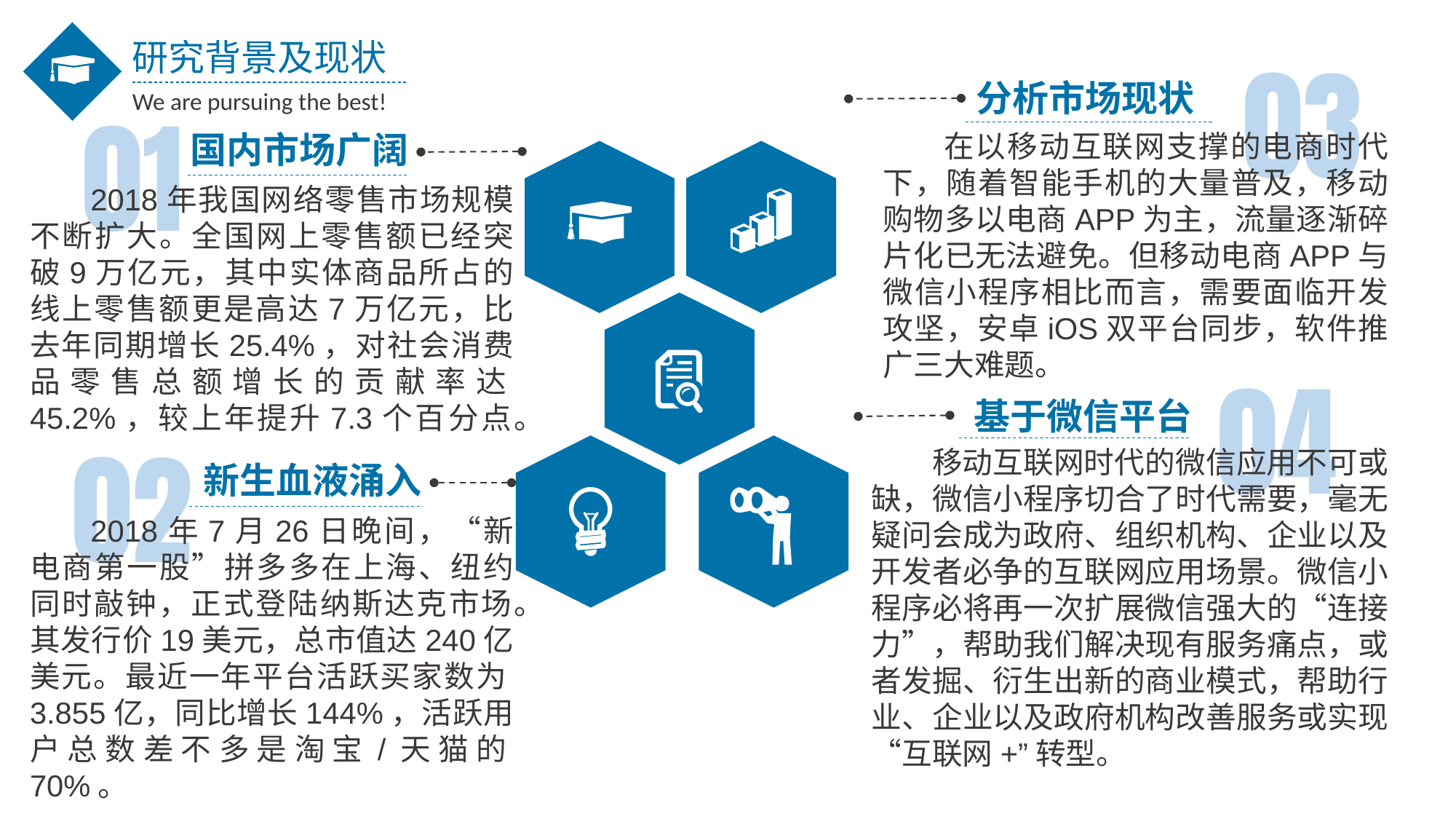

研究背景及现状

We are pursuing the best!
03
分析市场现状
在以移动互联网支撑的电商时代下，随着智能手机的大量普及，移动购物多以电商APP为主，流量逐渐碎片化已无法避免。但移动电商APP与微信小程序相比而言，需要面临开发攻坚，安卓iOS双平台同步，软件推广三大难题。
01
国内市场广阔
2018年我国网络零售市场规模不断扩大。全国网上零售额已经突破9万亿元，其中实体商品所占的线上零售额更是高达7万亿元，比去年同期增长25.4%，对社会消费品零售总额增长的贡献率达45.2%，较上年提升7.3个百分点。

04
基于微信平台
移动互联网时代的微信应用不可或缺，微信小程序切合了时代需要，毫无疑问会成为政府、组织机构、企业以及开发者必争的互联网应用场景。微信小程序必将再一次扩展微信强大的“连接力”，帮助我们解决现有服务痛点，或者发掘、衍生出新的商业模式，帮助行业、企业以及政府机构改善服务或实现“互联网+”转型。

02
新生血液涌入
2018年7月26日晚间，“新电商第一股”拼多多在上海、纽约同时敲钟，正式登陆纳斯达克市场。其发行价19美元，总市值达240亿美元。最近一年平台活跃买家数为3.855亿，同比增长144%，活跃用户总数差不多是淘宝/天猫的70%。